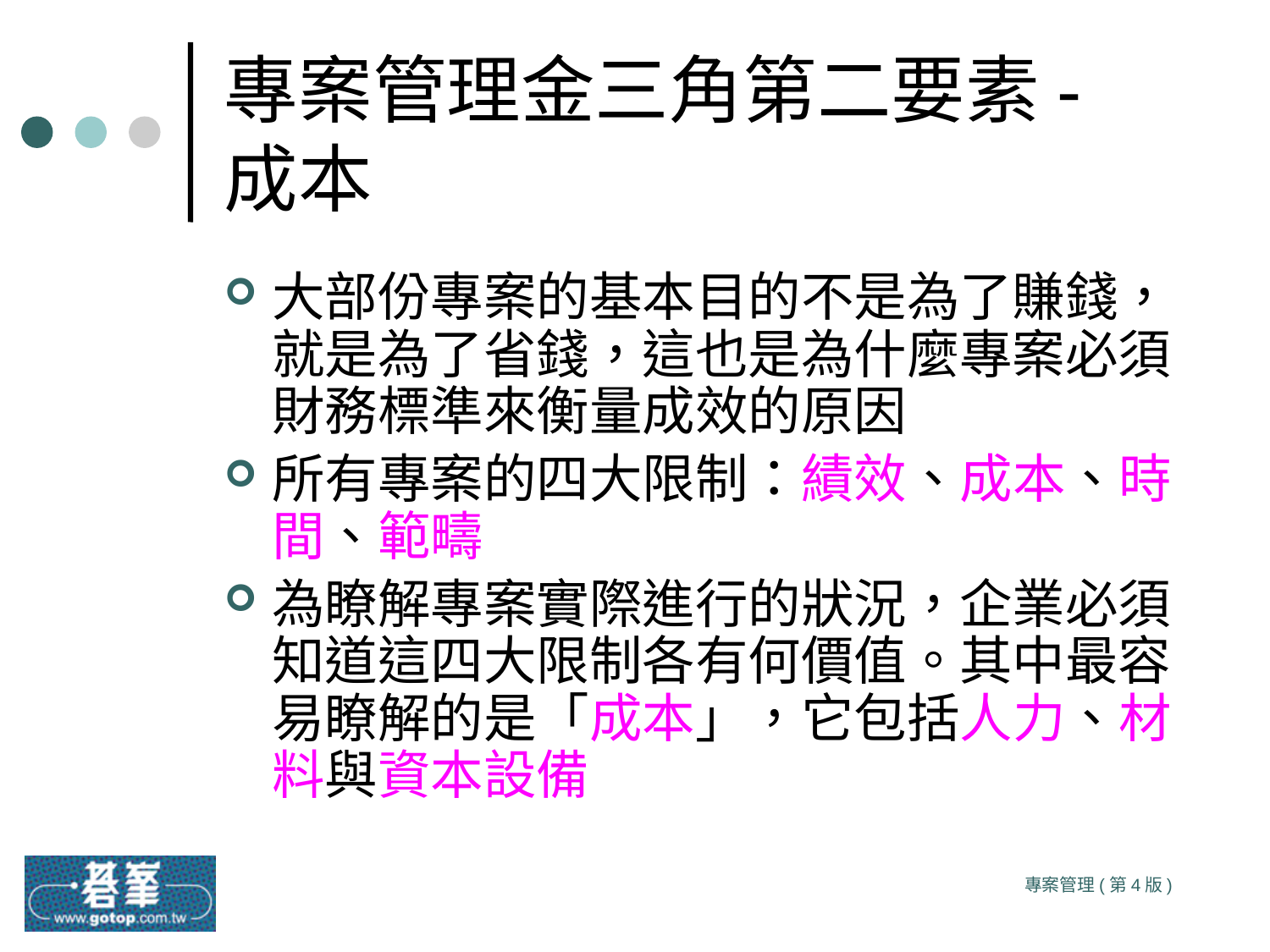

# 專案管理金三角第二要素- 成本
大部份專案的基本目的不是為了賺錢，就是為了省錢，這也是為什麼專案必須財務標準來衡量成效的原因
所有專案的四大限制：績效、成本、時間、範疇
為瞭解專案實際進行的狀況，企業必須知道這四大限制各有何價值。其中最容易瞭解的是「成本」，它包括人力、材料與資本設備
專案管理(第4版)